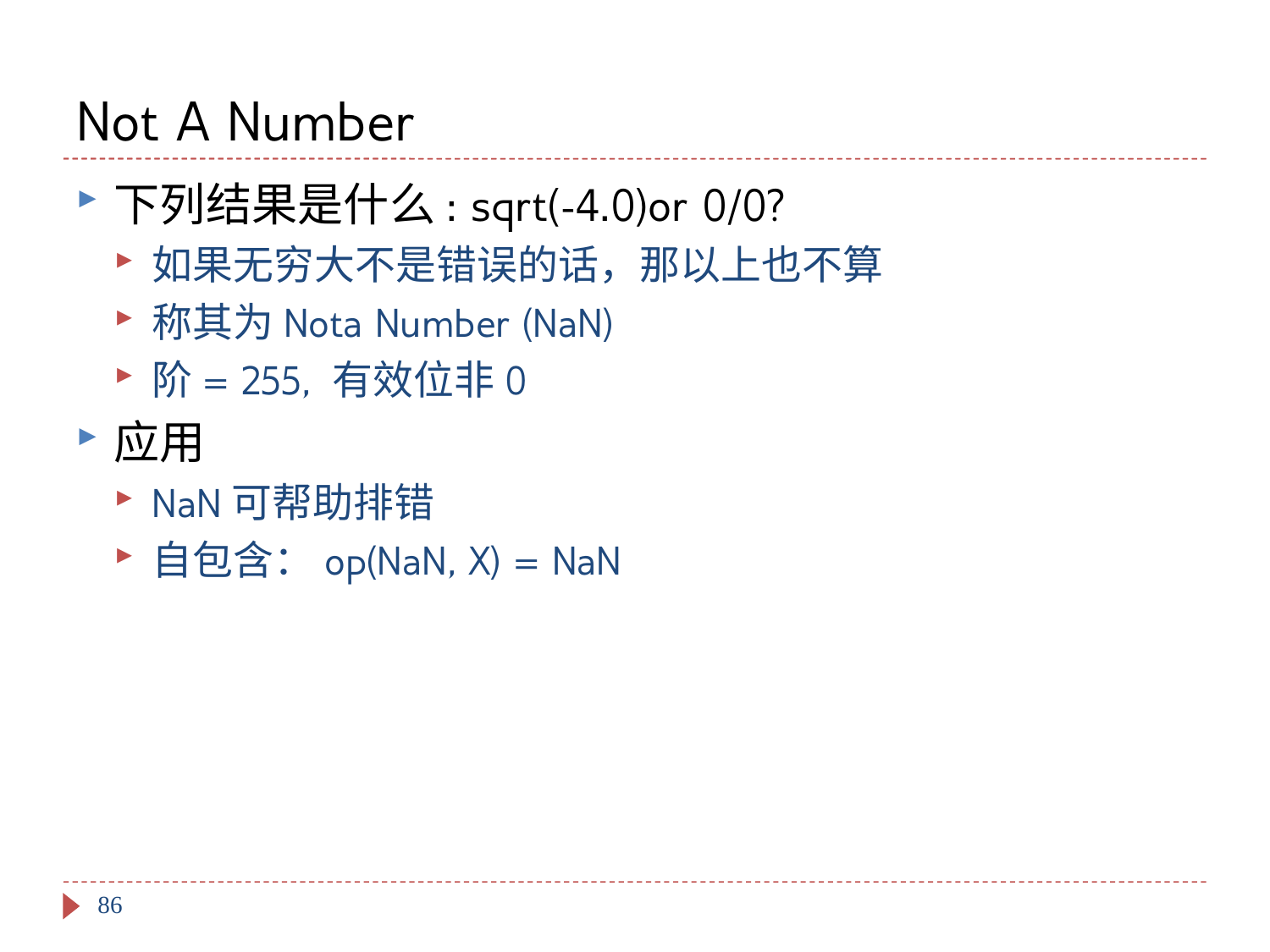

# Not A Number
下列结果是什么: sqrt(-4.0)or 0/0?
如果无穷大不是错误的话，那以上也不算
称其为Nota Number (NaN)
阶= 255, 有效位非0
应用
NaN可帮助排错
自包含：op(NaN, X) = NaN

86